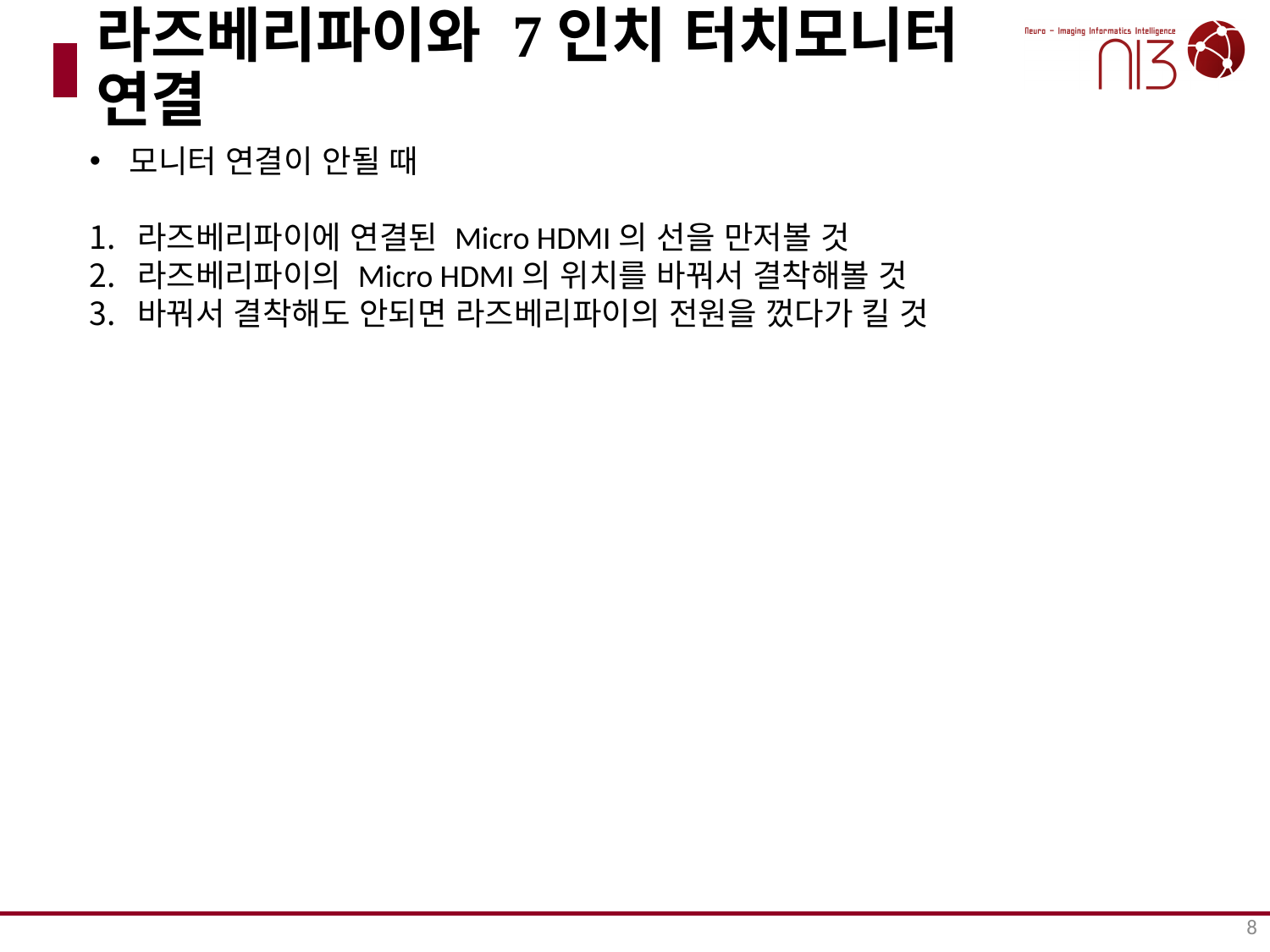

# 라즈베리파이와 7인치 터치모니터 연결
모니터 연결이 안될 때

라즈베리파이에 연결된 Micro HDMI의 선을 만저볼 것
라즈베리파이의 Micro HDMI의 위치를 바꿔서 결착해볼 것
바꿔서 결착해도 안되면 라즈베리파이의 전원을 껐다가 킬 것
8